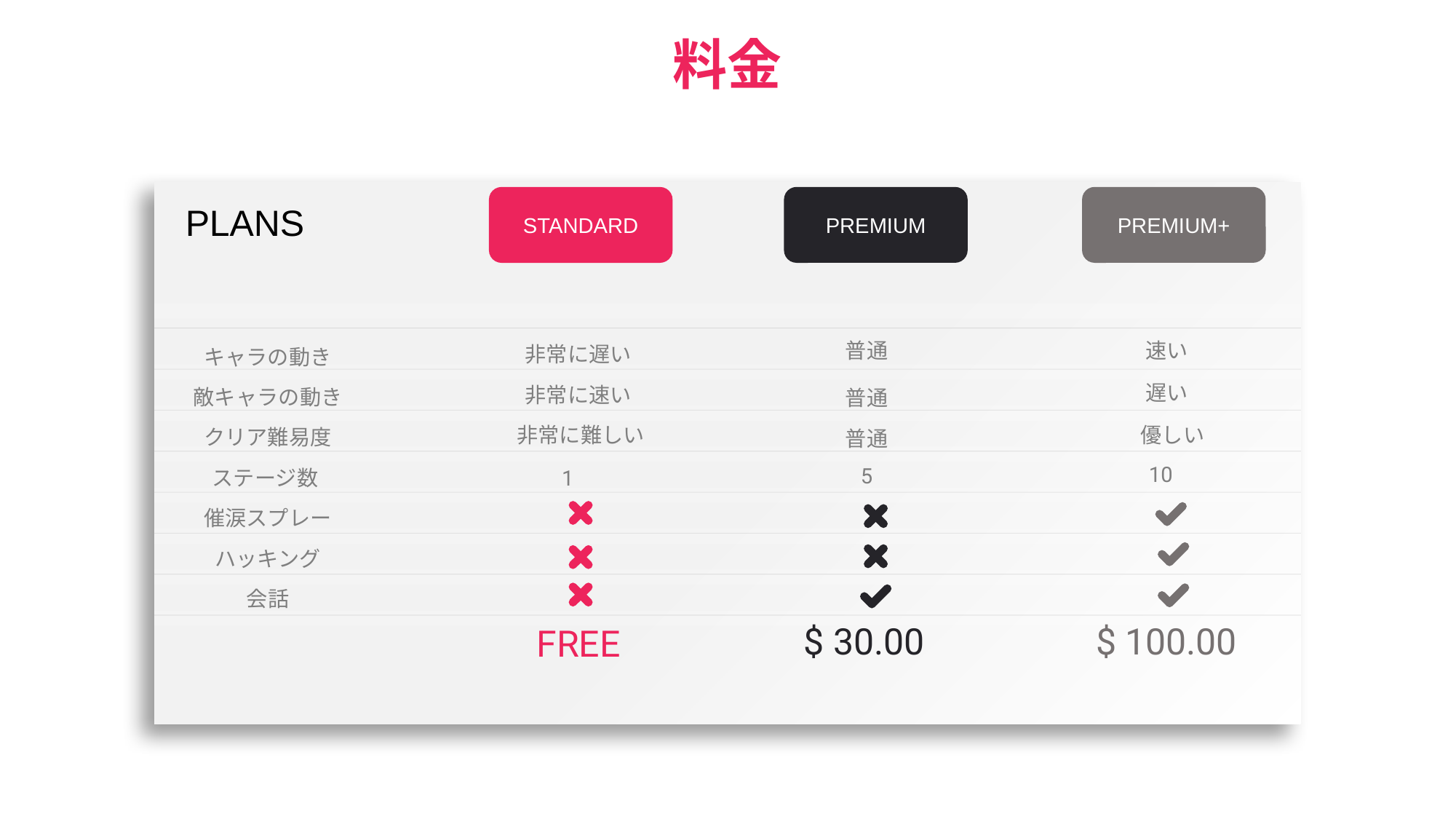

料金

PREMIUM+
PREMIUM
STANDARD
PLANS
普通
速い
非常に遅い
キャラの動き
遅い
非常に速い
敵キャラの動き
普通
非常に難しい
優しい
クリア難易度
普通
10
5
1
ステージ数
催涙スプレー

ハッキング

会話

$ 100.00
$ 30.00
FREE